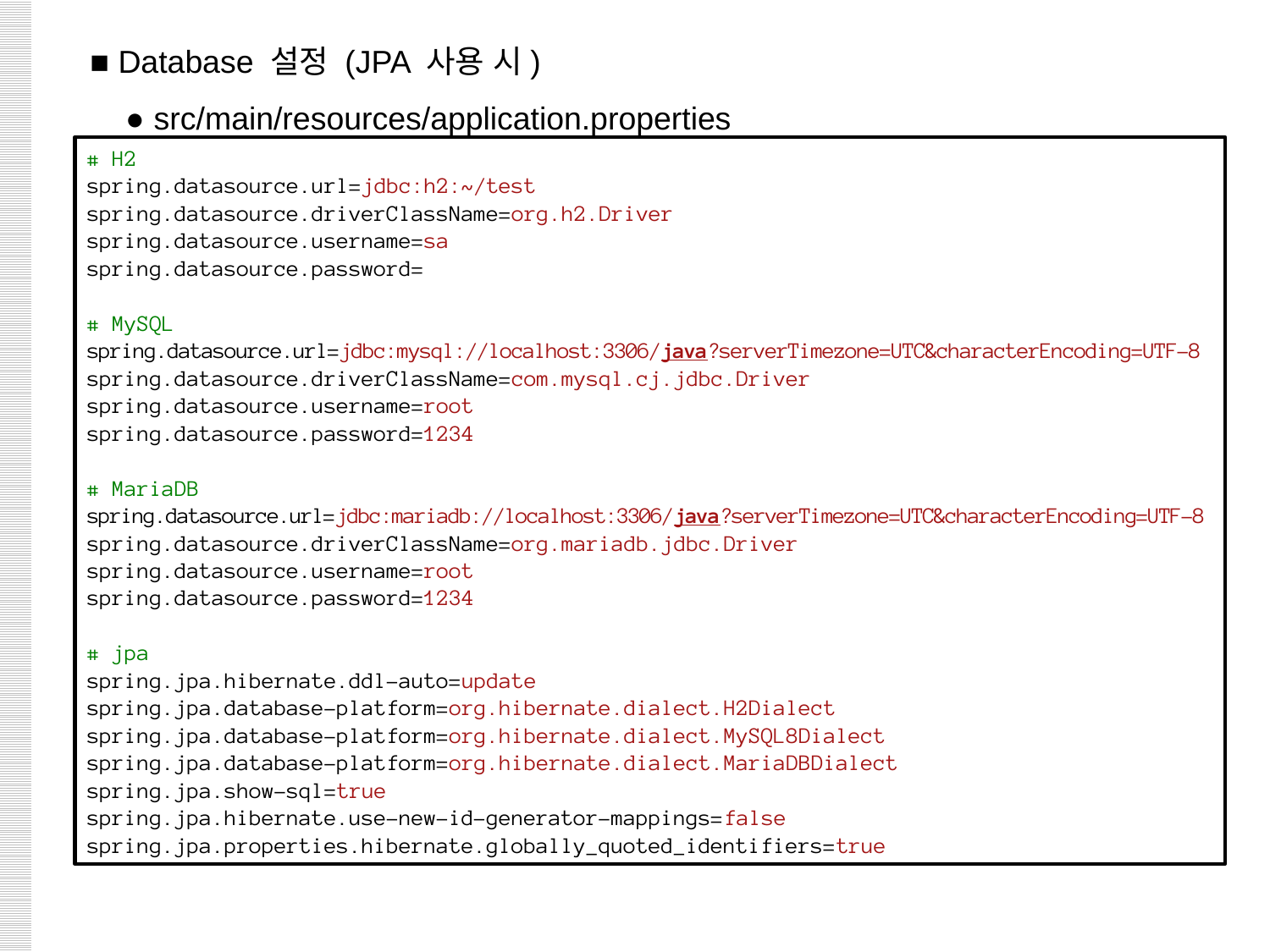

■ Database 설정 (JPA 사용 시)
    ● src/main/resources/application.properties
# H2
spring.datasource.url=jdbc:h2:~/test
spring.datasource.driverClassName=org.h2.Driver
spring.datasource.username=sa
spring.datasource.password=

# MySQL
spring.datasource.url=jdbc:mysql://localhost:3306/java?serverTimezone=UTC&characterEncoding=UTF-8
spring.datasource.driverClassName=com.mysql.cj.jdbc.Driver
spring.datasource.username=root
spring.datasource.password=1234

# MariaDB
spring.datasource.url=jdbc:mariadb://localhost:3306/java?serverTimezone=UTC&characterEncoding=UTF-8
spring.datasource.driverClassName=org.mariadb.jdbc.Driver
spring.datasource.username=root
spring.datasource.password=1234

# jpa
spring.jpa.hibernate.ddl-auto=update
spring.jpa.database-platform=org.hibernate.dialect.H2Dialect
spring.jpa.database-platform=org.hibernate.dialect.MySQL8Dialect
spring.jpa.database-platform=org.hibernate.dialect.MariaDBDialect
spring.jpa.show-sql=true
spring.jpa.hibernate.use-new-id-generator-mappings=false
spring.jpa.properties.hibernate.globally_quoted_identifiers=true